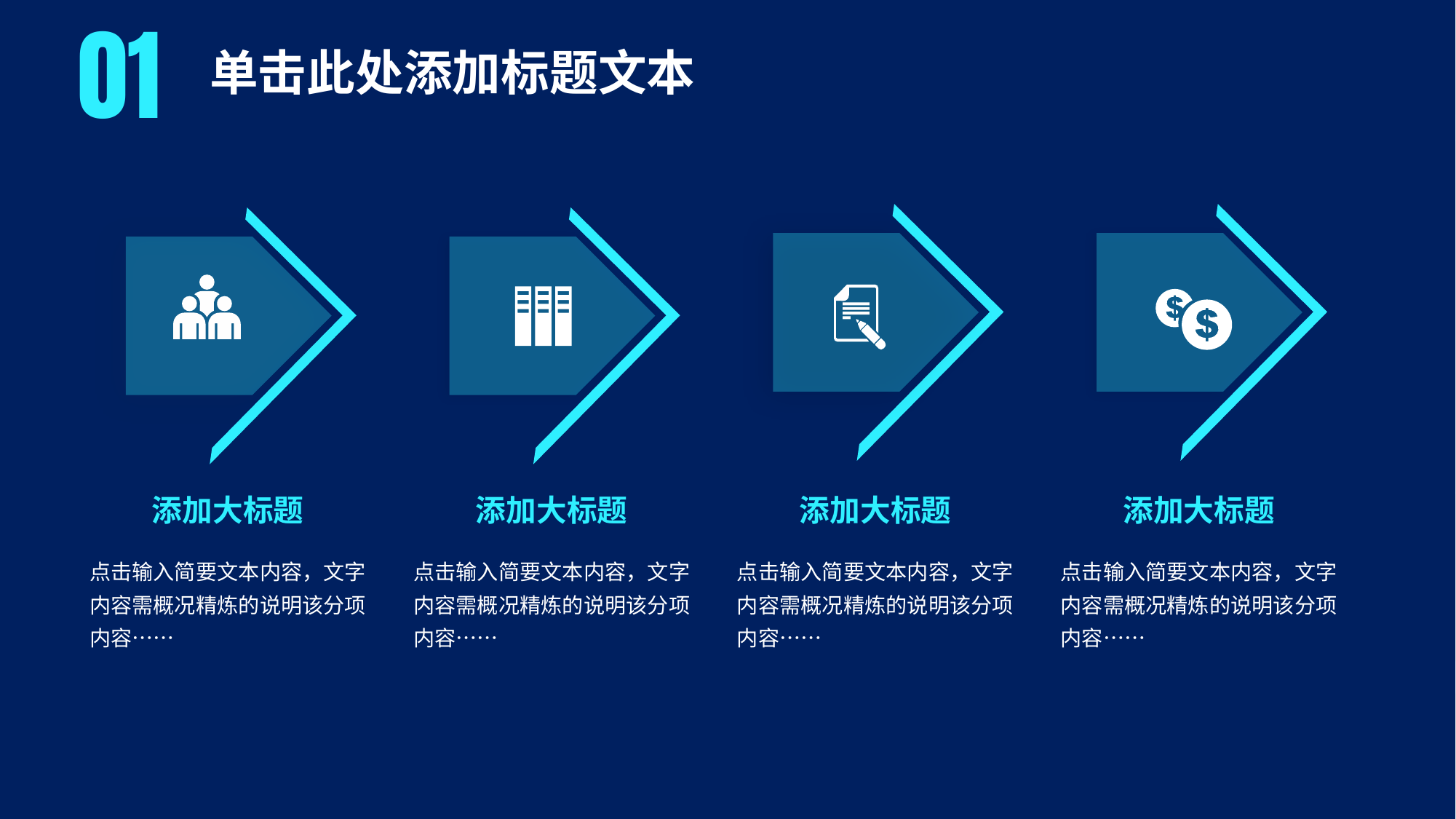

01
单击此处添加标题文本

添加大标题
点击输入简要文本内容，文字内容需概况精炼的说明该分项内容……
添加大标题
点击输入简要文本内容，文字内容需概况精炼的说明该分项内容……
添加大标题
点击输入简要文本内容，文字内容需概况精炼的说明该分项内容……
添加大标题
点击输入简要文本内容，文字内容需概况精炼的说明该分项内容……